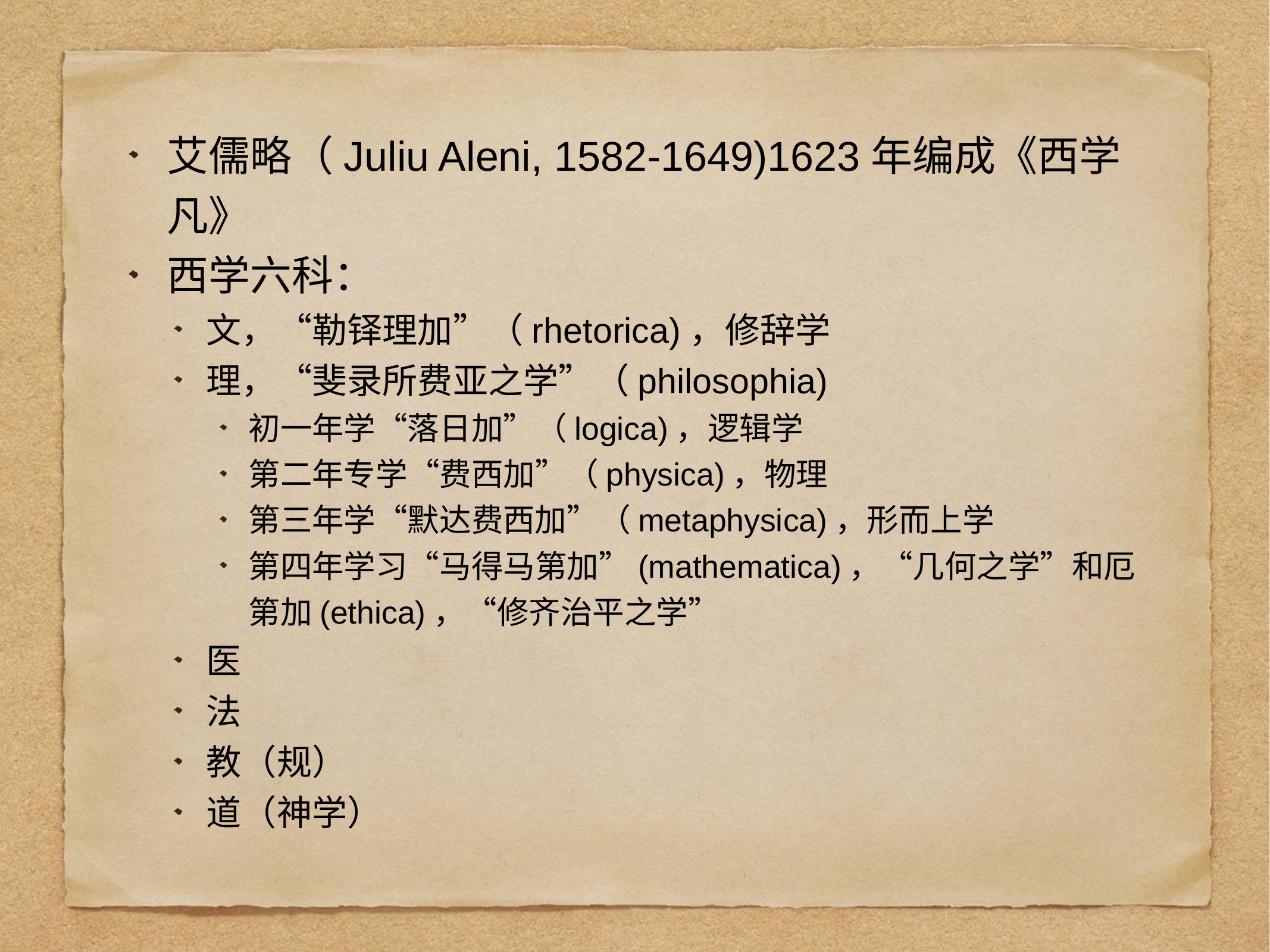

艾儒略（Juliu Aleni, 1582-1649)1623年编成《西学凡》
西学六科：
文，“勒铎理加”（rhetorica)，修辞学
理，“斐录所费亚之学”（philosophia)
初一年学“落日加”（logica)，逻辑学
第二年专学“费西加”（physica)，物理
第三年学“默达费西加”（metaphysica)，形而上学
第四年学习“马得马第加”(mathematica)，“几何之学”和厄第加(ethica)，“修齐治平之学”
医
法
教（规）
道（神学）